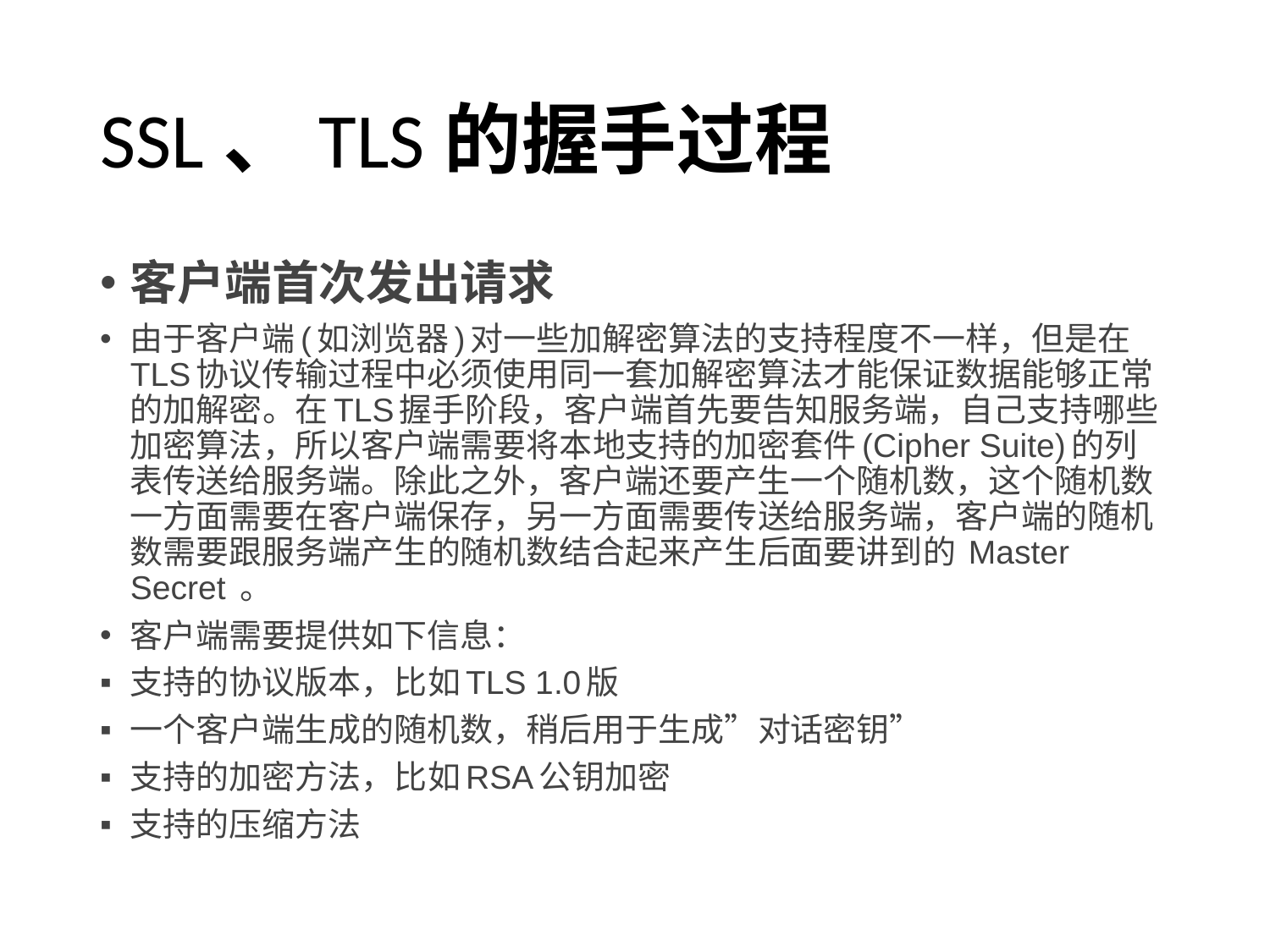

# SSL、TLS的握手过程
客户端首次发出请求
由于客户端(如浏览器)对一些加解密算法的支持程度不一样，但是在TLS协议传输过程中必须使用同一套加解密算法才能保证数据能够正常的加解密。在TLS握手阶段，客户端首先要告知服务端，自己支持哪些加密算法，所以客户端需要将本地支持的加密套件(Cipher Suite)的列表传送给服务端。除此之外，客户端还要产生一个随机数，这个随机数一方面需要在客户端保存，另一方面需要传送给服务端，客户端的随机数需要跟服务端产生的随机数结合起来产生后面要讲到的 Master Secret 。
客户端需要提供如下信息：
支持的协议版本，比如TLS 1.0版
一个客户端生成的随机数，稍后用于生成”对话密钥”
支持的加密方法，比如RSA公钥加密
支持的压缩方法